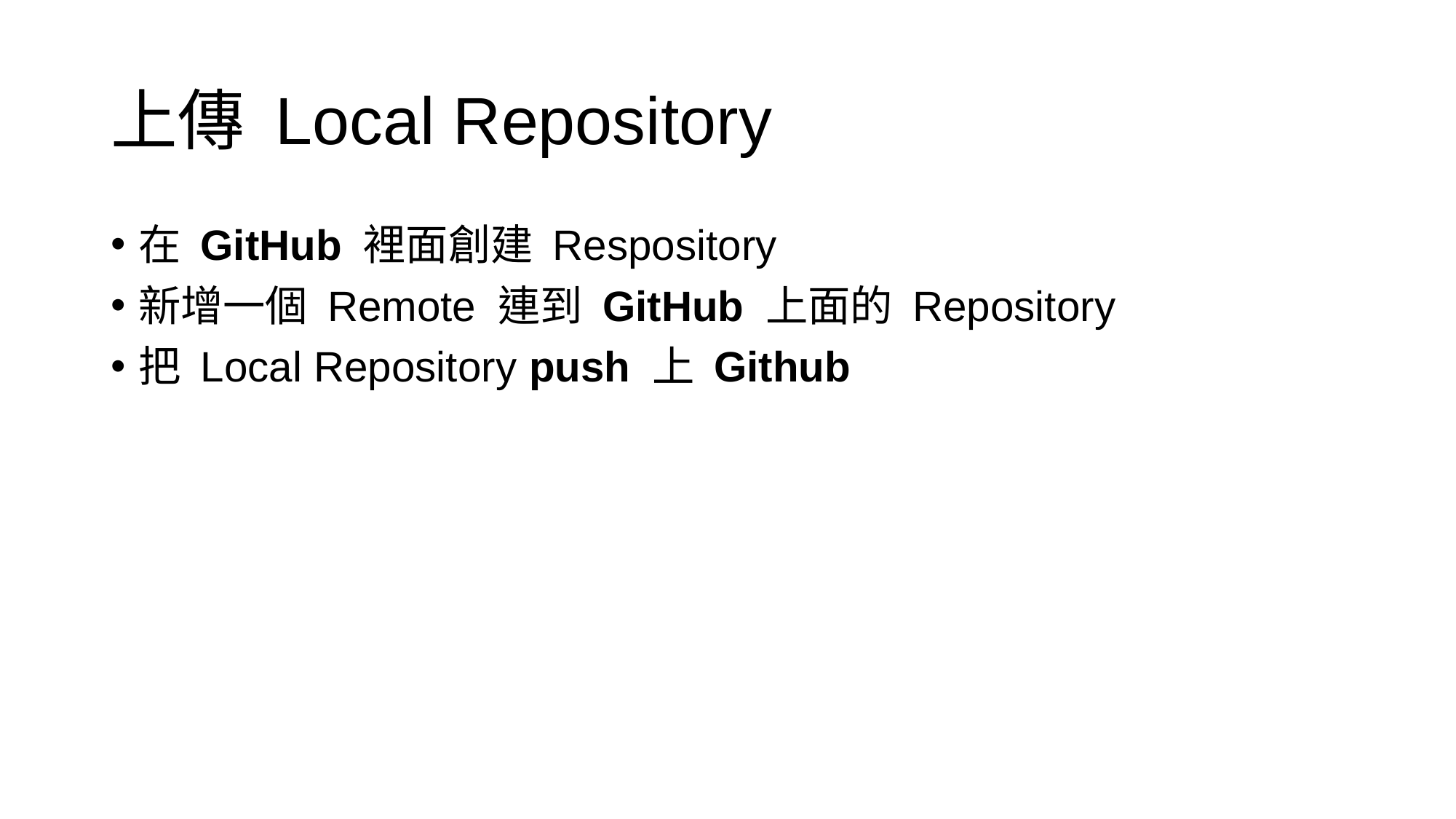

# 上傳 Local Repository
在 GitHub 裡面創建 Respository
新增一個 Remote 連到 GitHub 上面的 Repository
把 Local Repository push 上 Github